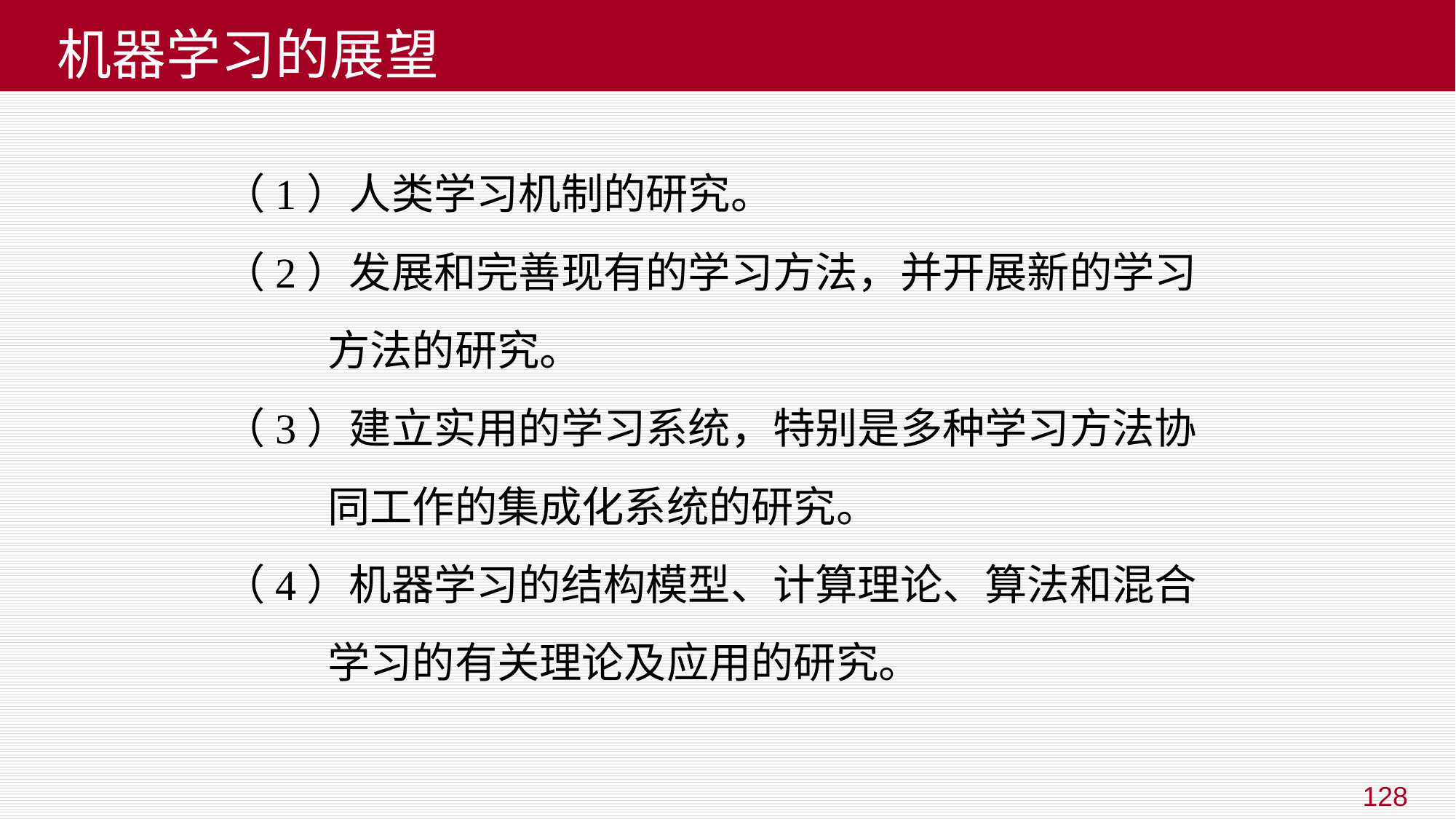

# 机器学习的展望
（1）人类学习机制的研究。
（2）发展和完善现有的学习方法，并开展新的学习
          方法的研究。
（3）建立实用的学习系统，特别是多种学习方法协
          同工作的集成化系统的研究。
（4）机器学习的结构模型、计算理论、算法和混合
          学习的有关理论及应用的研究。
128